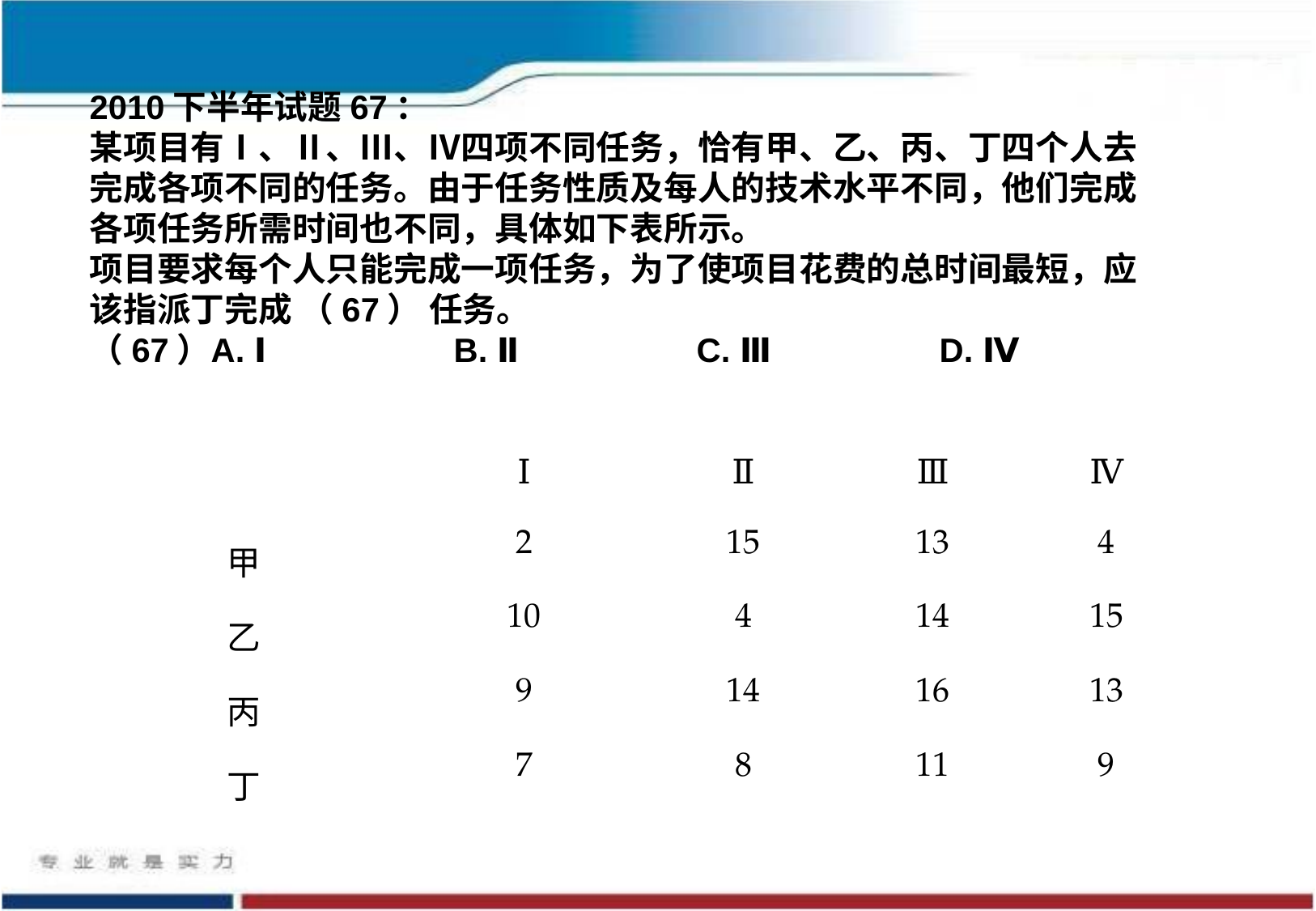

2010下半年试题67：
某项目有Ⅰ、Ⅱ、Ⅲ、Ⅳ四项不同任务，恰有甲、乙、丙、丁四个人去完成各项不同的任务。由于任务性质及每人的技术水平不同，他们完成各项任务所需时间也不同，具体如下表所示。
项目要求每个人只能完成一项任务，为了使项目花费的总时间最短，应该指派丁完成 （67） 任务。
（67）	A. Ⅰ		B. Ⅱ		C. Ⅲ		D. Ⅳ

|  | Ⅰ | Ⅱ | Ⅲ | Ⅳ |
| --- | --- | --- | --- | --- |
| 甲 | 2 | 15 | 13 | 4 |
| 乙 | 10 | 4 | 14 | 15 |
| 丙 | 9 | 14 | 16 | 13 |
| 丁 | 7 | 8 | 11 | 9 |